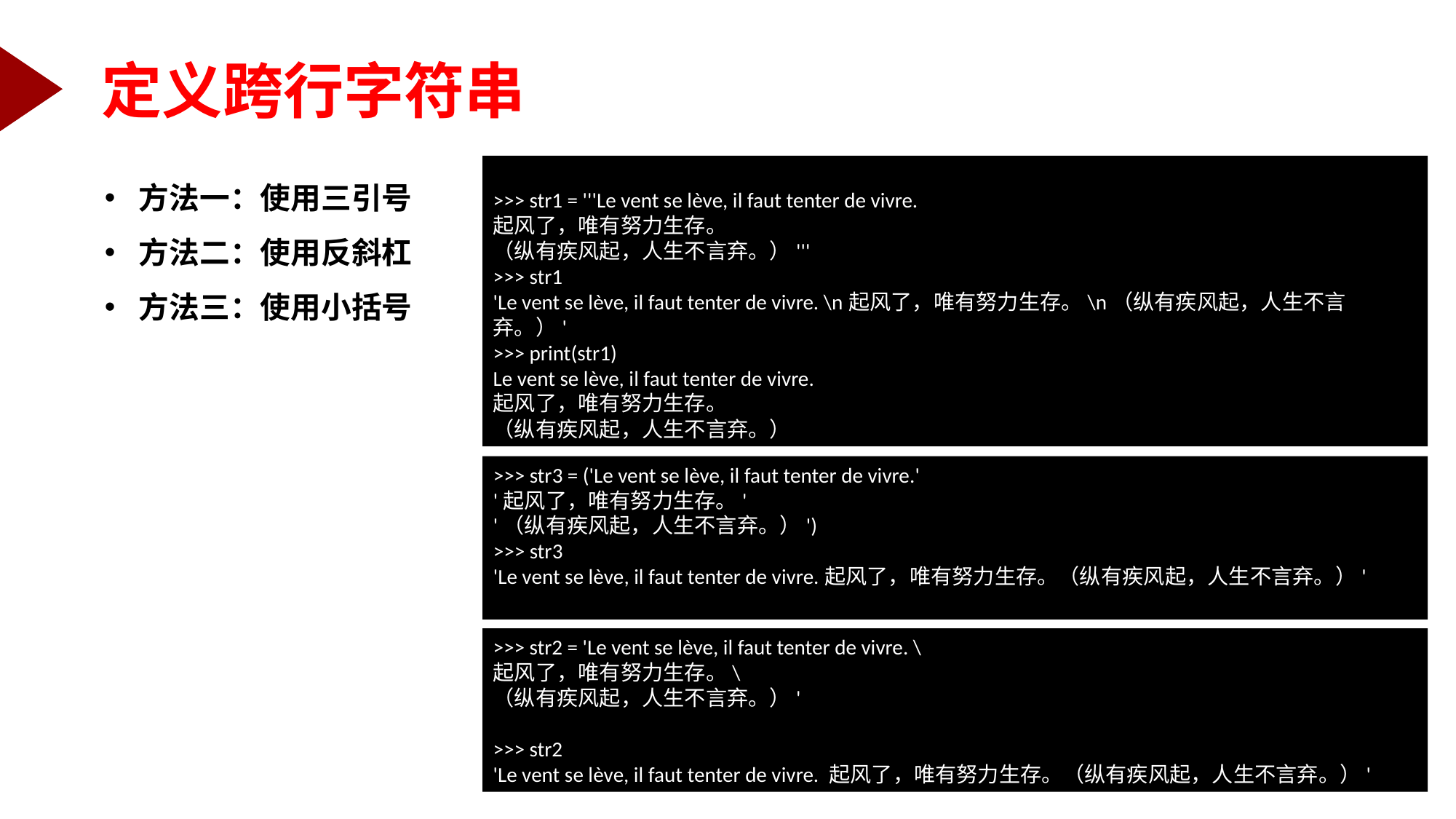

定义跨行字符串

方法一：使用三引号
方法二：使用反斜杠
方法三：使用小括号

>>> str1 = '''Le vent se lève, il faut tenter de vivre.
起风了，唯有努力生存。
（纵有疾风起，人生不言弃。）'''
>>> str1
'Le vent se lève, il faut tenter de vivre. \n起风了，唯有努力生存。\n（纵有疾风起，人生不言弃。）'
>>> print(str1)
Le vent se lève, il faut tenter de vivre.
起风了，唯有努力生存。
（纵有疾风起，人生不言弃。）
>>> str3 = ('Le vent se lève, il faut tenter de vivre.'
'起风了，唯有努力生存。'
'（纵有疾风起，人生不言弃。）')
>>> str3
'Le vent se lève, il faut tenter de vivre.起风了，唯有努力生存。（纵有疾风起，人生不言弃。）'

>>> str2 = 'Le vent se lève, il faut tenter de vivre. \
起风了，唯有努力生存。\
（纵有疾风起，人生不言弃。）'

>>> str2
'Le vent se lève, il faut tenter de vivre. 起风了，唯有努力生存。（纵有疾风起，人生不言弃。）'